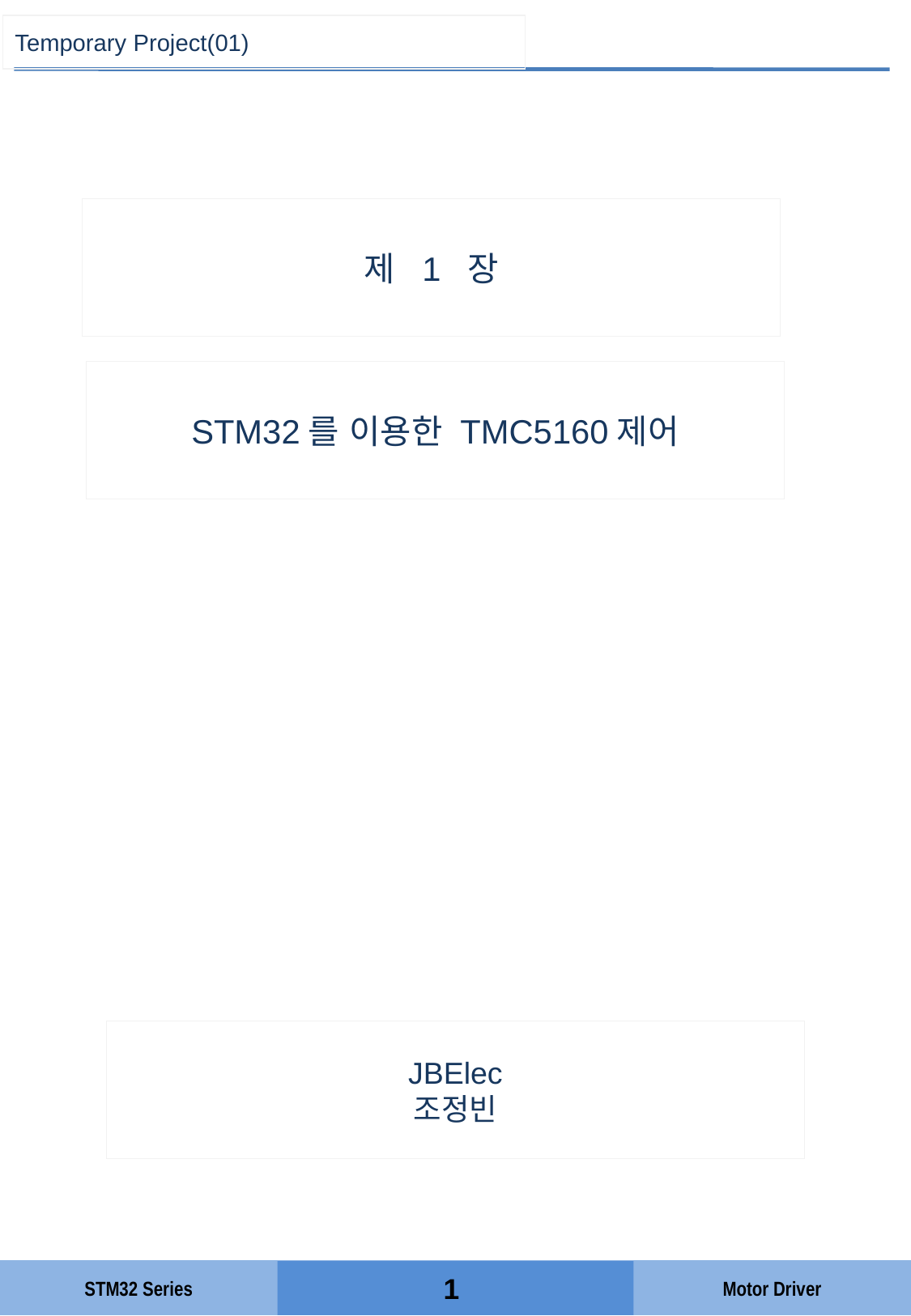

# Temporary Project(01)
제  1  장
STM32를 이용한 TMC5160제어
JBElec
조정빈